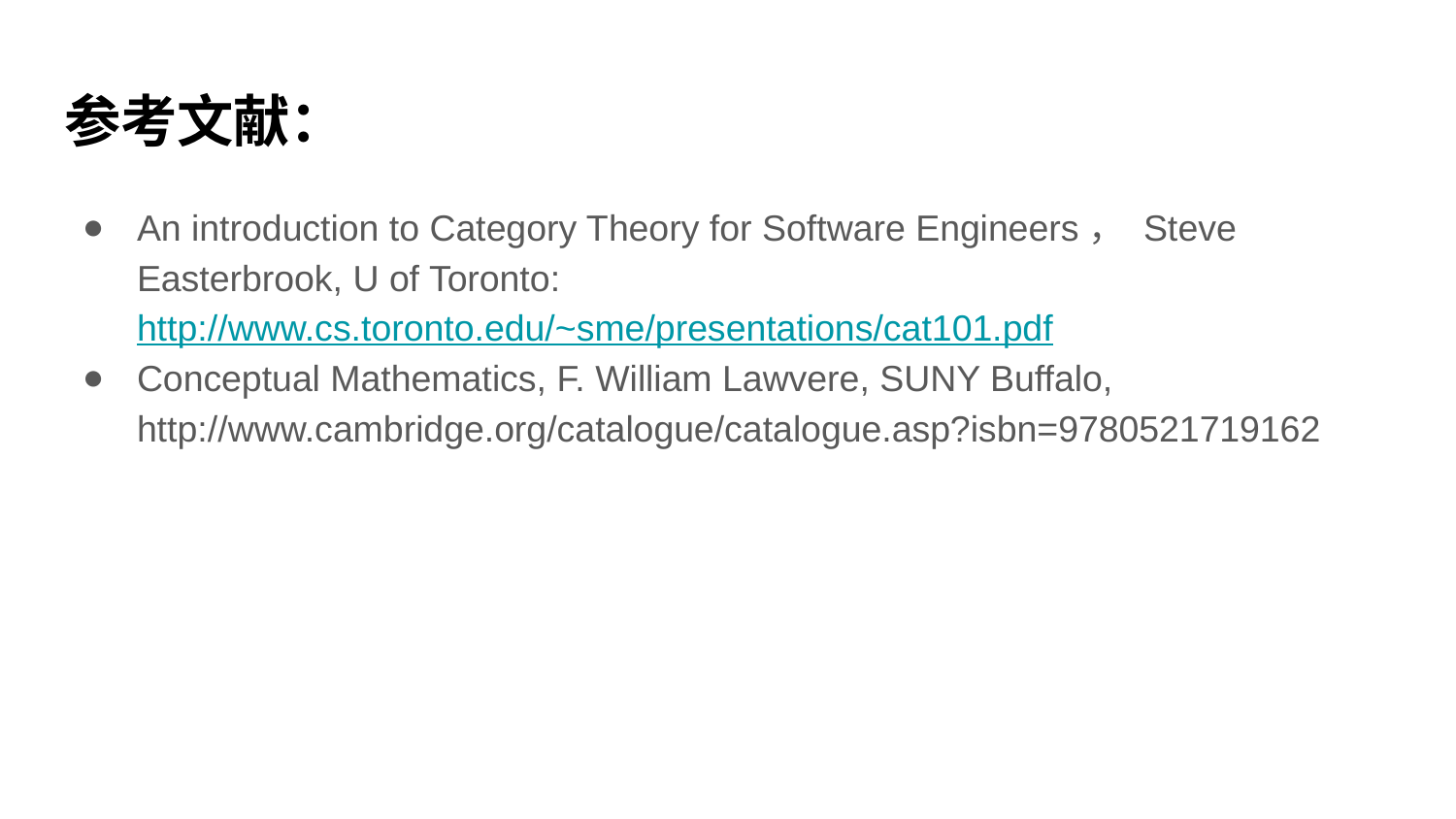

# 参考文献：
An introduction to Category Theory for Software Engineers， Steve Easterbrook, U of Toronto: http://www.cs.toronto.edu/~sme/presentations/cat101.pdf
Conceptual Mathematics, F. William Lawvere, SUNY Buffalo, http://www.cambridge.org/catalogue/catalogue.asp?isbn=9780521719162
129